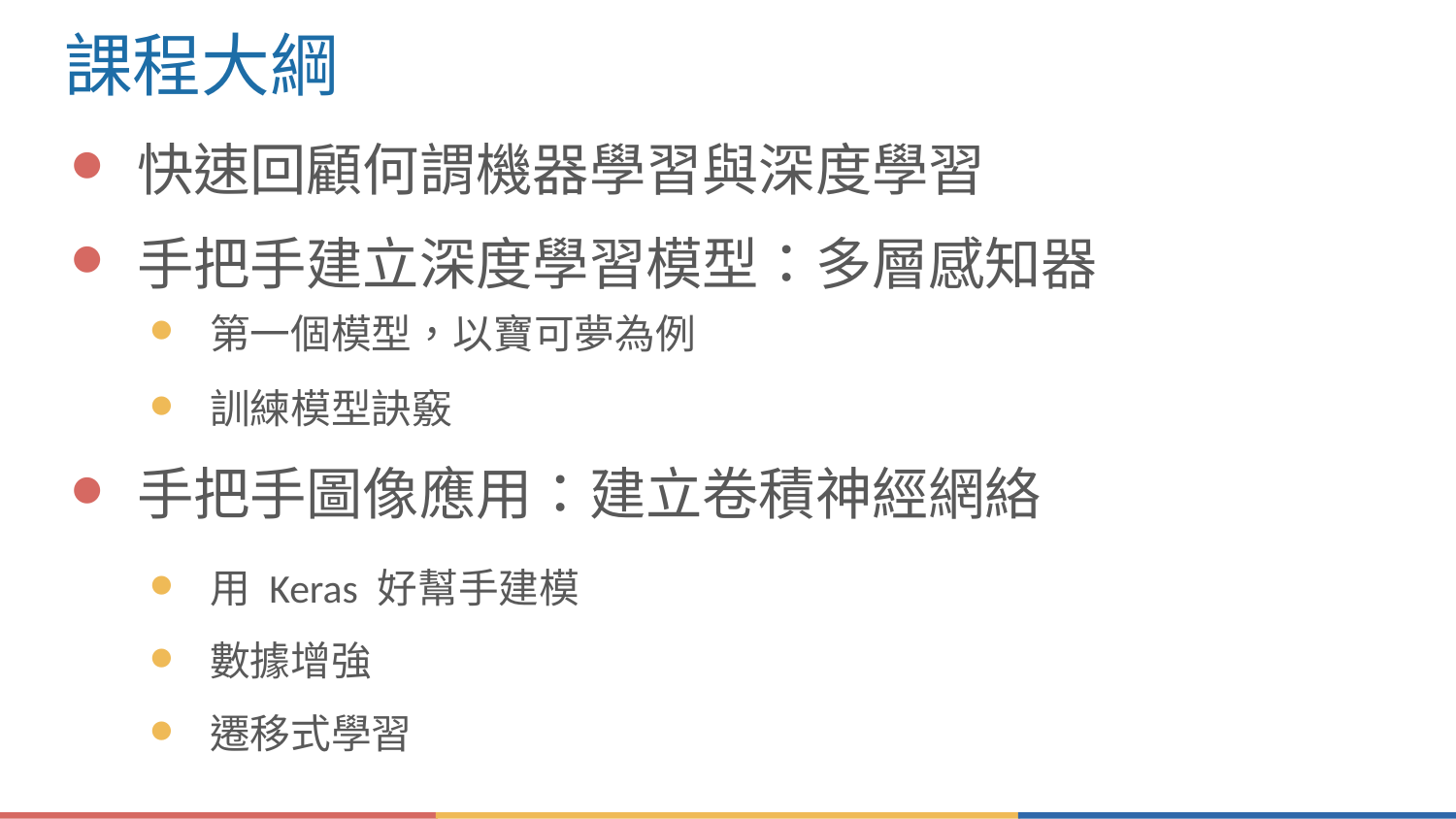

# 課程大綱
快速回顧何謂機器學習與深度學習

手把手建立深度學習模型：多層感知器

第一個模型，以寶可夢為例

訓練模型訣竅

手把手圖像應用：建立卷積神經網絡

用 Keras 好幫手建模
數據增強
遷移式學習